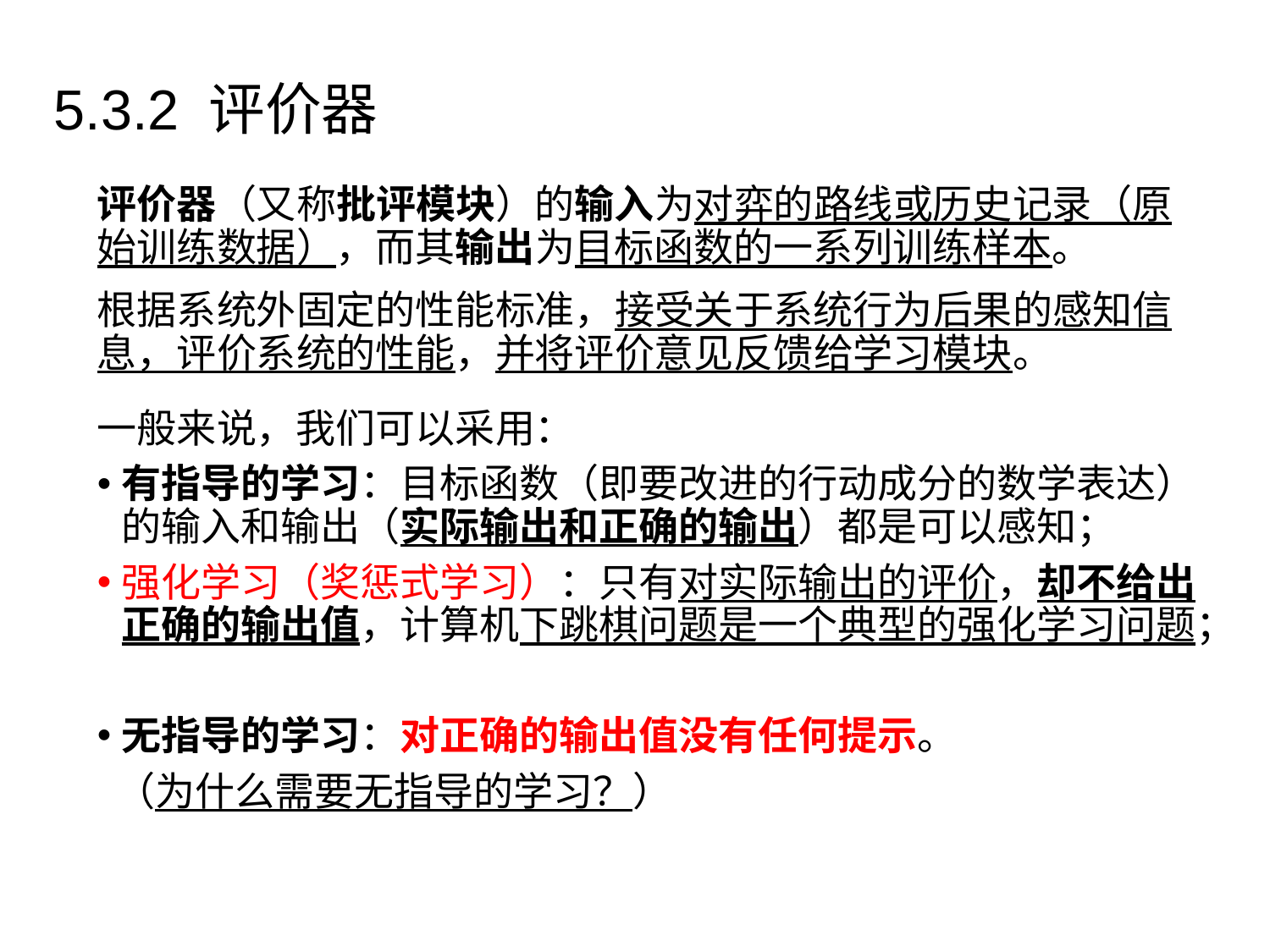

4.3机器学习系统
# 5.3.2 评价器
评价器（又称批评模块）的输入为对弈的路线或历史记录（原始训练数据），而其输出为目标函数的一系列训练样本。
根据系统外固定的性能标准，接受关于系统行为后果的感知信息，评价系统的性能，并将评价意见反馈给学习模块。
一般来说，我们可以采用：
有指导的学习：目标函数（即要改进的行动成分的数学表达）的输入和输出（实际输出和正确的输出）都是可以感知；
强化学习（奖惩式学习）：只有对实际输出的评价，却不给出正确的输出值，计算机下跳棋问题是一个典型的强化学习问题；

无指导的学习：对正确的输出值没有任何提示。
 （为什么需要无指导的学习？）